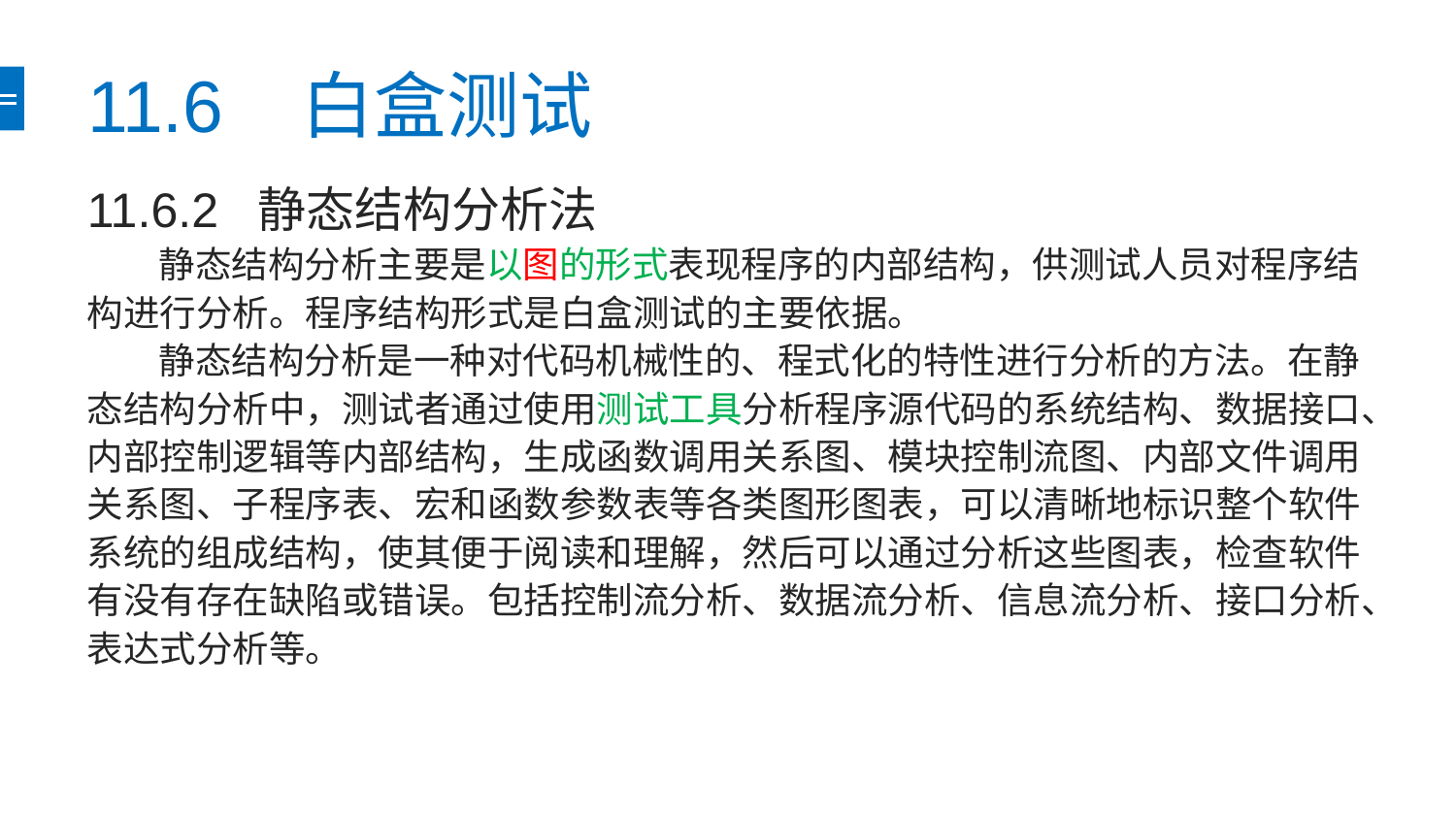

# 11.6   白盒测试
11.6.2  静态结构分析法
静态结构分析主要是以图的形式表现程序的内部结构，供测试人员对程序结构进行分析。程序结构形式是白盒测试的主要依据。
静态结构分析是一种对代码机械性的、程式化的特性进行分析的方法。在静态结构分析中，测试者通过使用测试工具分析程序源代码的系统结构、数据接口、内部控制逻辑等内部结构，生成函数调用关系图、模块控制流图、内部文件调用关系图、子程序表、宏和函数参数表等各类图形图表，可以清晰地标识整个软件系统的组成结构，使其便于阅读和理解，然后可以通过分析这些图表，检查软件有没有存在缺陷或错误。包括控制流分析、数据流分析、信息流分析、接口分析、表达式分析等。